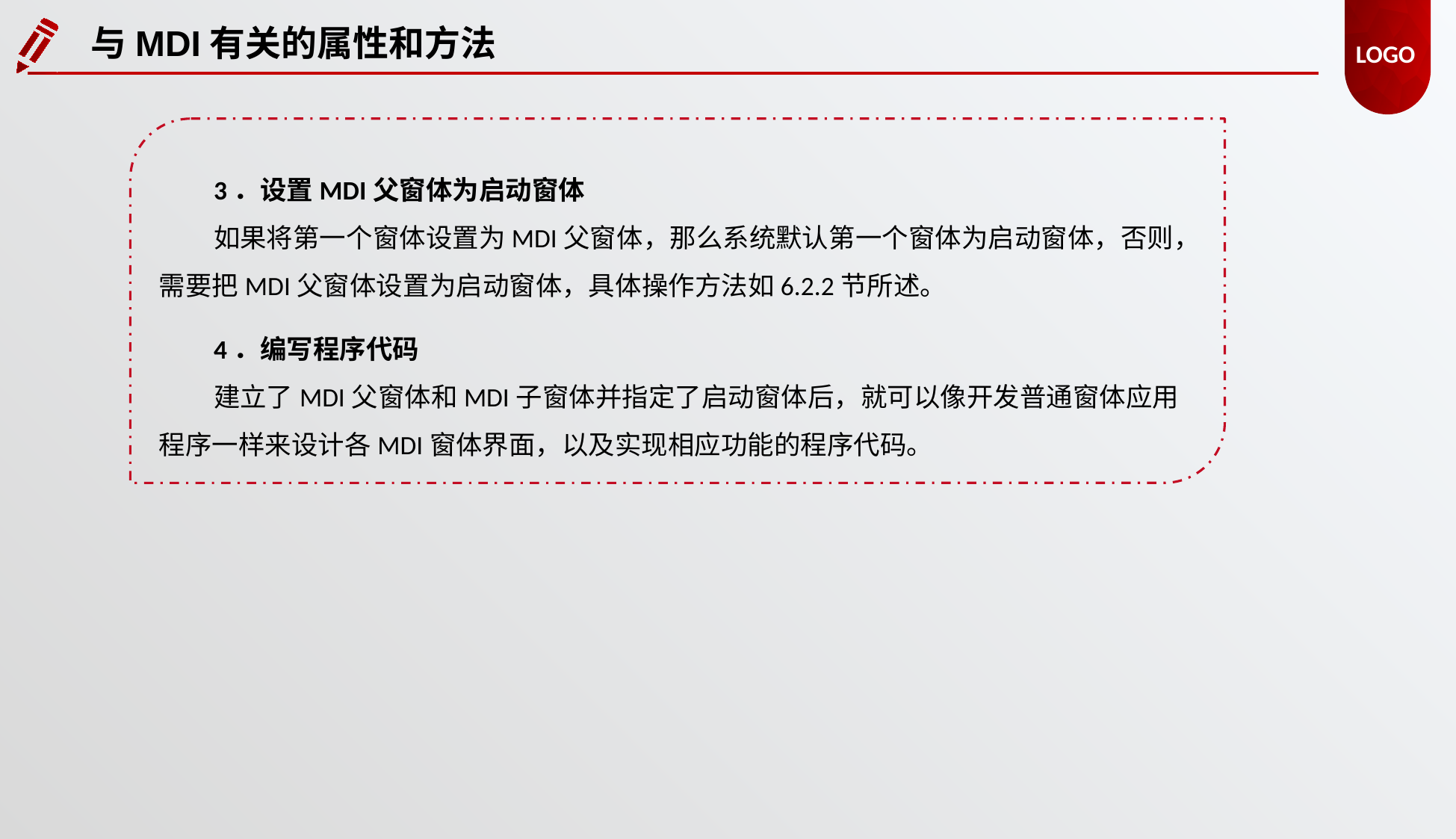

与MDI有关的属性和方法
3．设置MDI父窗体为启动窗体
如果将第一个窗体设置为MDI父窗体，那么系统默认第一个窗体为启动窗体，否则，需要把MDI父窗体设置为启动窗体，具体操作方法如6.2.2节所述。
4．编写程序代码
建立了MDI父窗体和MDI子窗体并指定了启动窗体后，就可以像开发普通窗体应用程序一样来设计各MDI窗体界面，以及实现相应功能的程序代码。